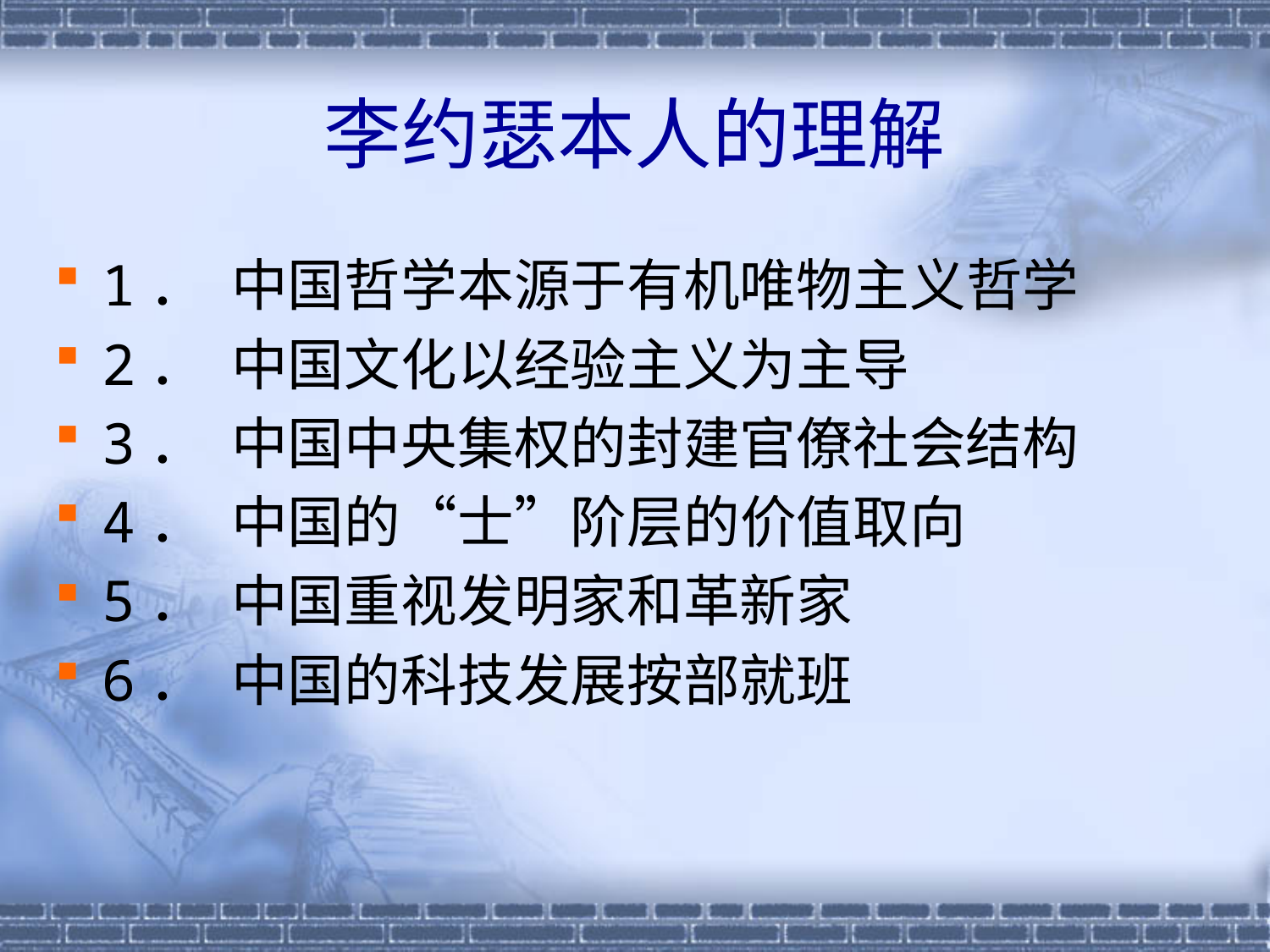

# 李约瑟本人的理解
1．  中国哲学本源于有机唯物主义哲学
2．  中国文化以经验主义为主导
3．  中国中央集权的封建官僚社会结构
4．  中国的“士”阶层的价值取向
5．  中国重视发明家和革新家
6．  中国的科技发展按部就班